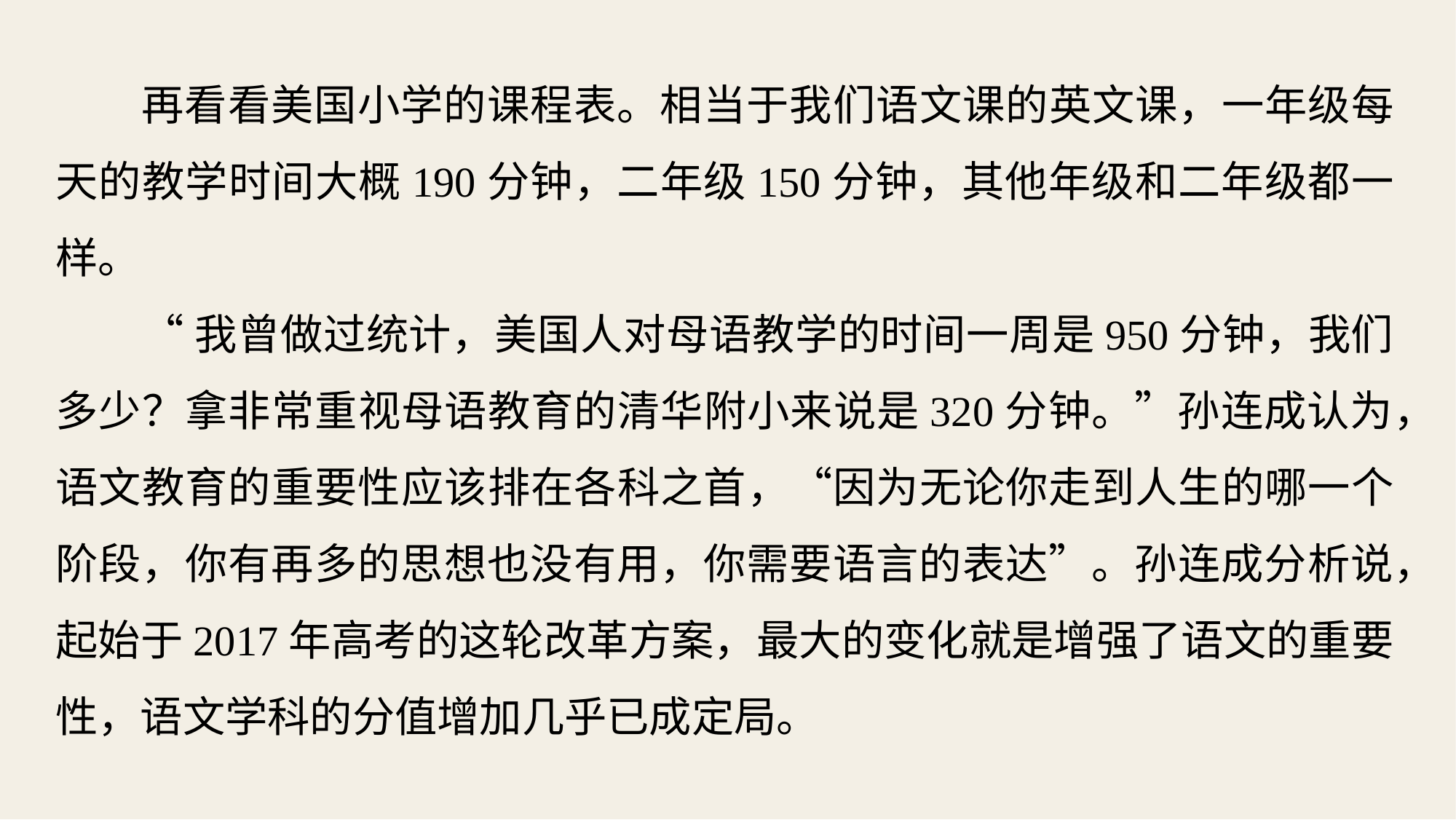

再看看美国小学的课程表。相当于我们语文课的英文课，一年级每天的教学时间大概190分钟，二年级150分钟，其他年级和二年级都一样。
“我曾做过统计，美国人对母语教学的时间一周是950分钟，我们多少？拿非常重视母语教育的清华附小来说是320分钟。”孙连成认为，语文教育的重要性应该排在各科之首，“因为无论你走到人生的哪一个阶段，你有再多的思想也没有用，你需要语言的表达”。孙连成分析说，起始于2017年高考的这轮改革方案，最大的变化就是增强了语文的重要性，语文学科的分值增加几乎已成定局。